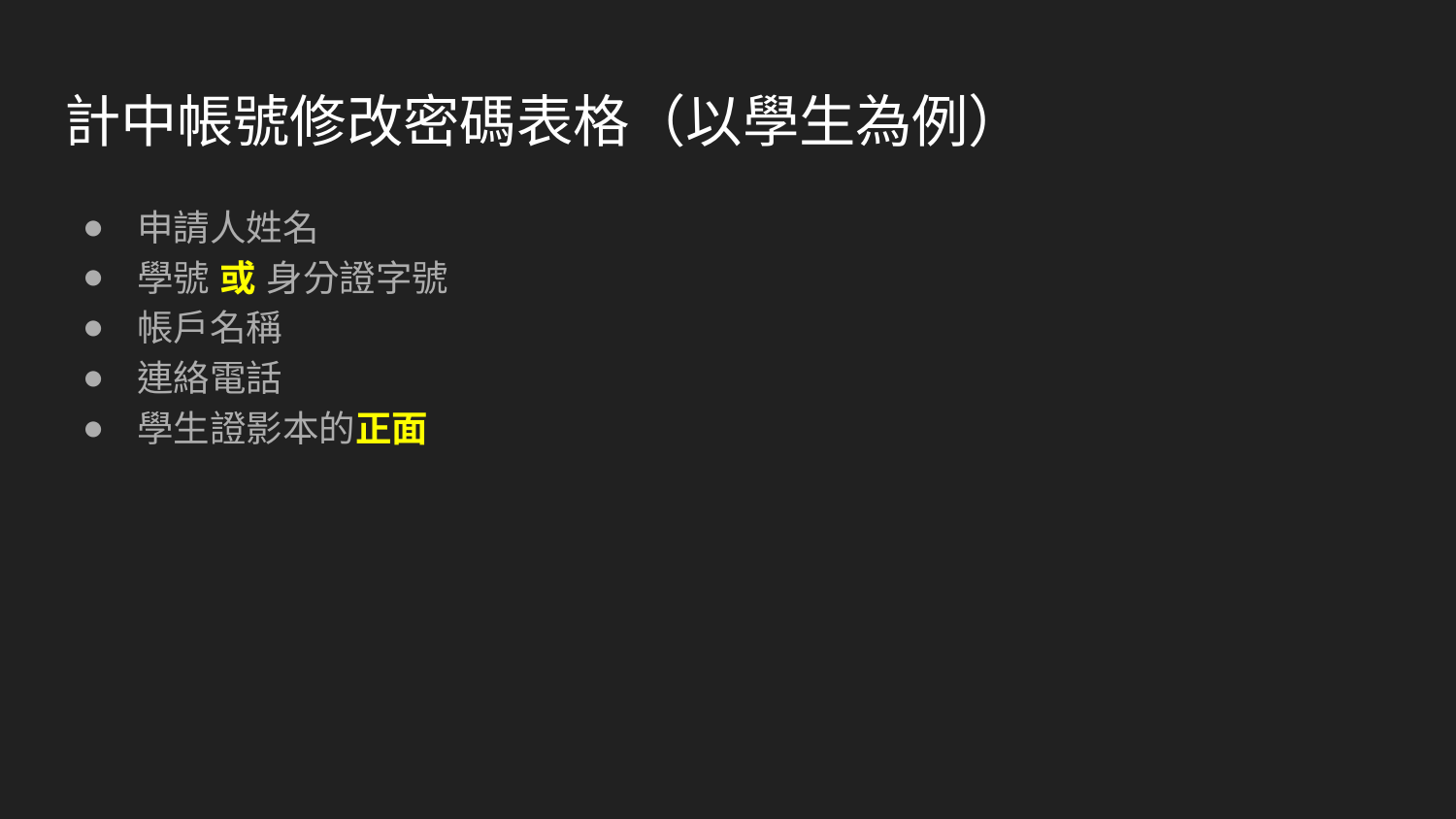

# 計中帳號修改密碼表格（以學生為例）
申請人姓名
學號 或 身分證字號
帳戶名稱
連絡電話
學生證影本的正面